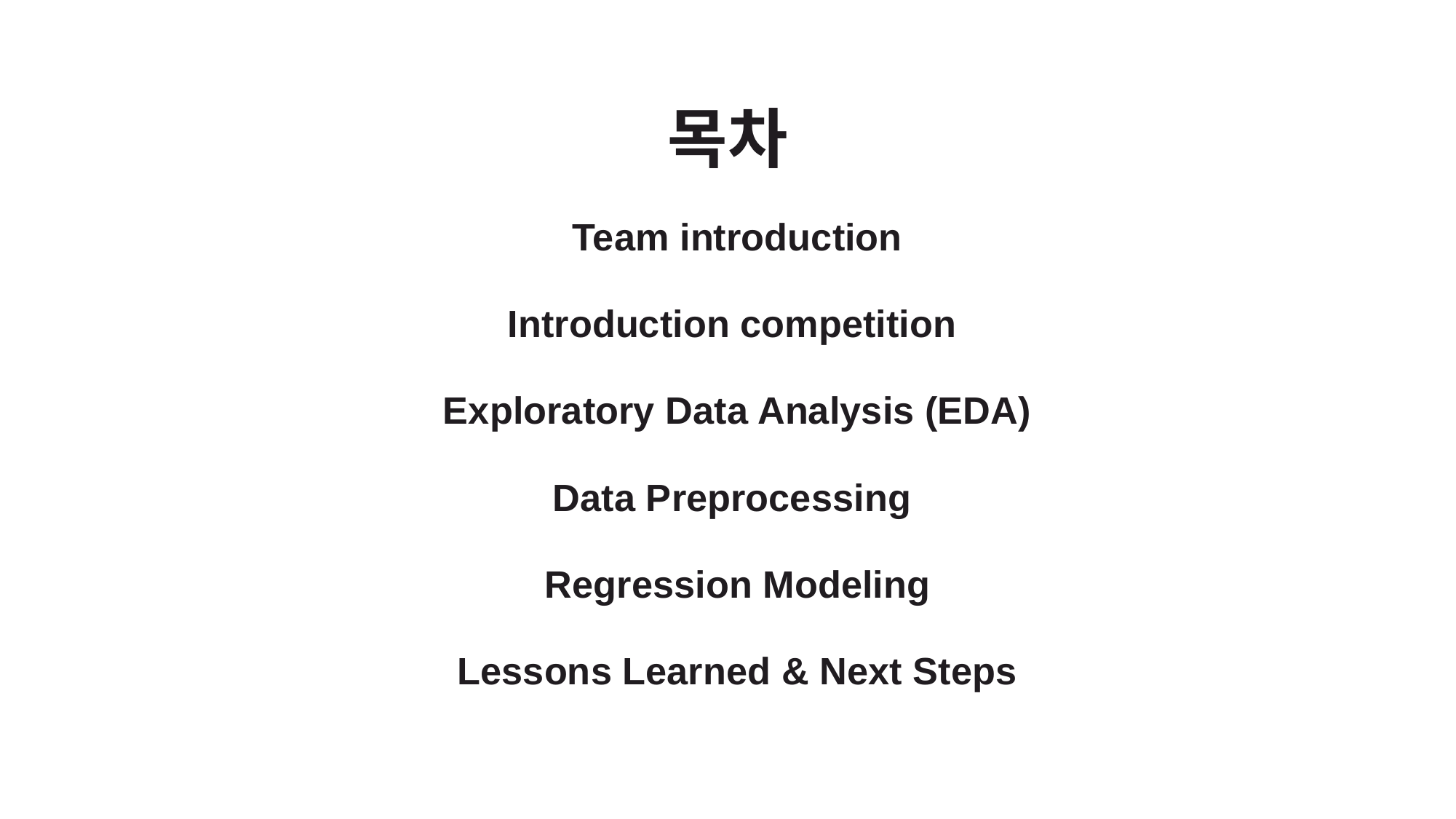

# 목차
Team introduction

Introduction competition

Exploratory Data Analysis (EDA)

Data Preprocessing

Regression Modeling

Lessons Learned & Next Steps